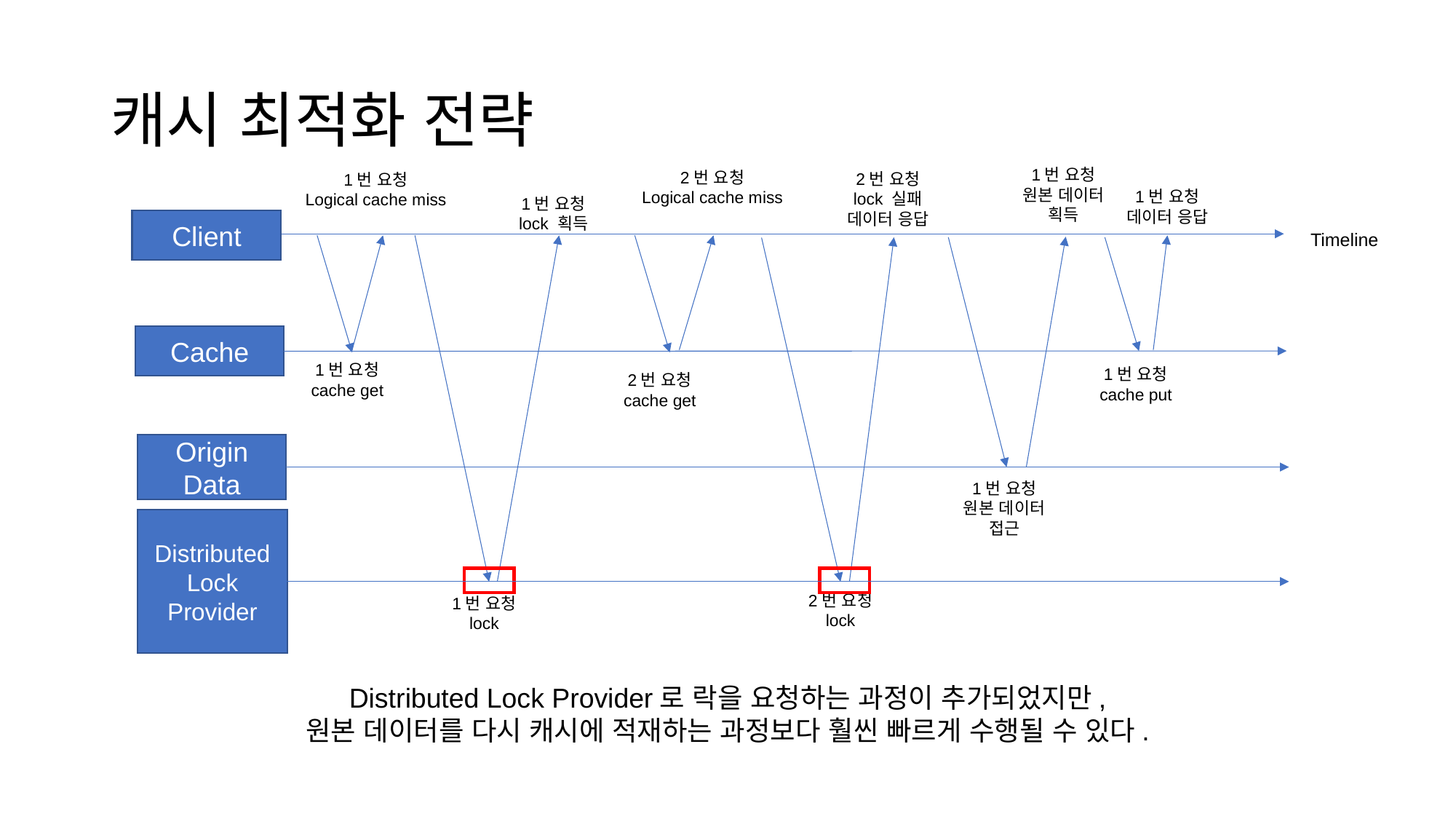

# 캐시 최적화 전략
1번 요청
원본 데이터
획득
2번 요청
Logical cache miss
2번 요청
lock 실패
데이터 응답
1번 요청
Logical cache miss
1번 요청
데이터 응답
1번 요청
lock 획득
Client
Timeline
Cache
1번 요청
cache get
1번 요청
cache put
2번 요청
cache get
Origin Data
1번 요청
원본 데이터
접근
Distributed Lock Provider

2번 요청
lock
1번 요청
lock
Distributed Lock Provider로 락을 요청하는 과정이 추가되었지만,
원본 데이터를 다시 캐시에 적재하는 과정보다 훨씬 빠르게 수행될 수 있다.